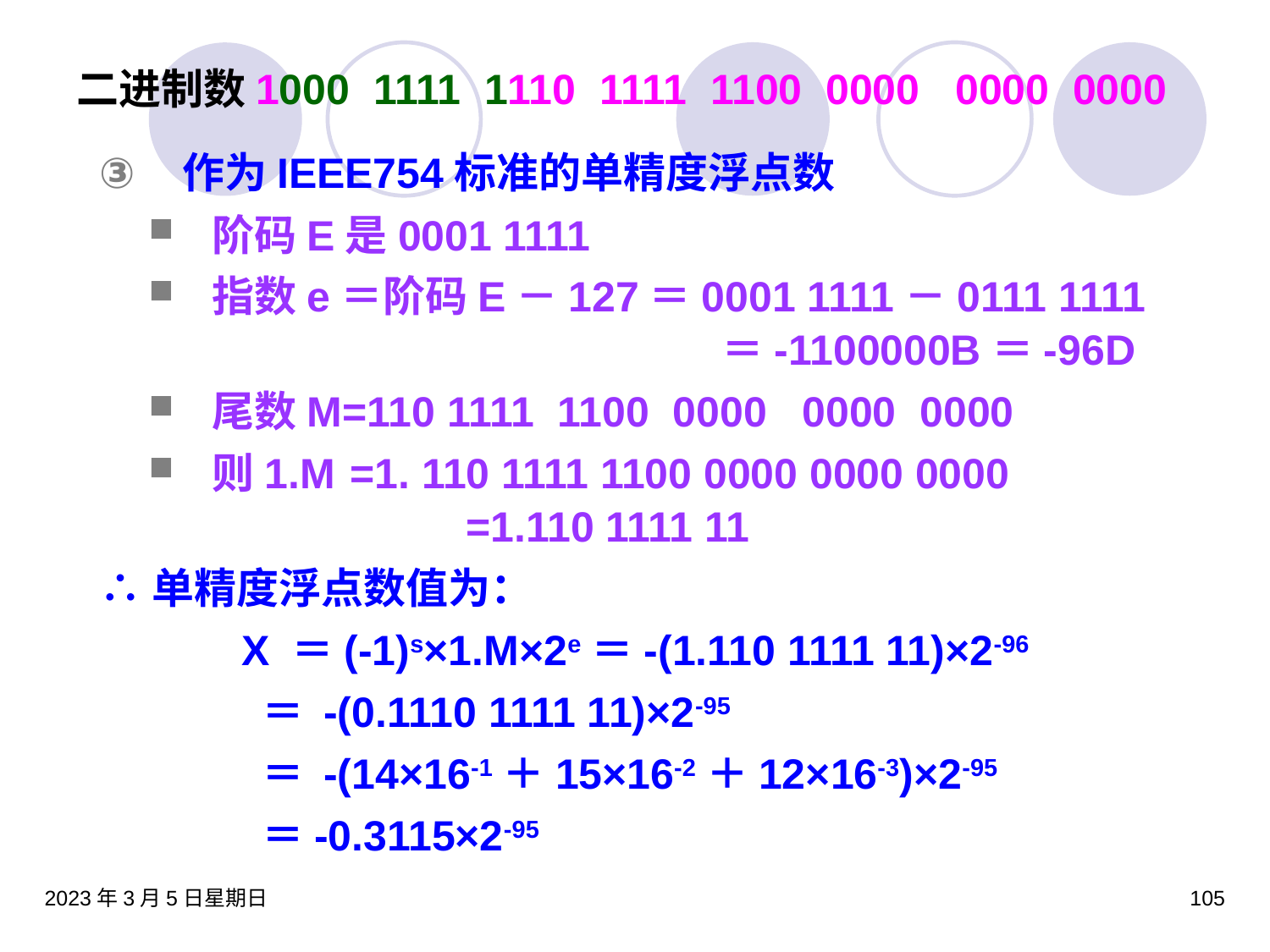

# 二进制数1000  1111  1110  1111  1100  0000   0000  0000
 作为IEEE754标准的单精度浮点数
阶码E是0001 1111
指数e＝阶码E－127＝0001 1111－0111 1111
			          ＝-1100000B＝-96D
尾数M=110 1111  1100  0000   0000  0000
则1.M	=1. 110 1111 1100 0000 0000 0000
		=1.110 1111 11
∴单精度浮点数值为：
            X ＝(-1)s×1.M×2e＝-(1.110 1111 11)×2-96
                ＝ -(0.1110 1111 11)×2-95
                ＝ -(14×16-1＋15×16-2＋12×16-3)×2-95
                ＝-0.3115×2-95
2023年3月5日星期日
105